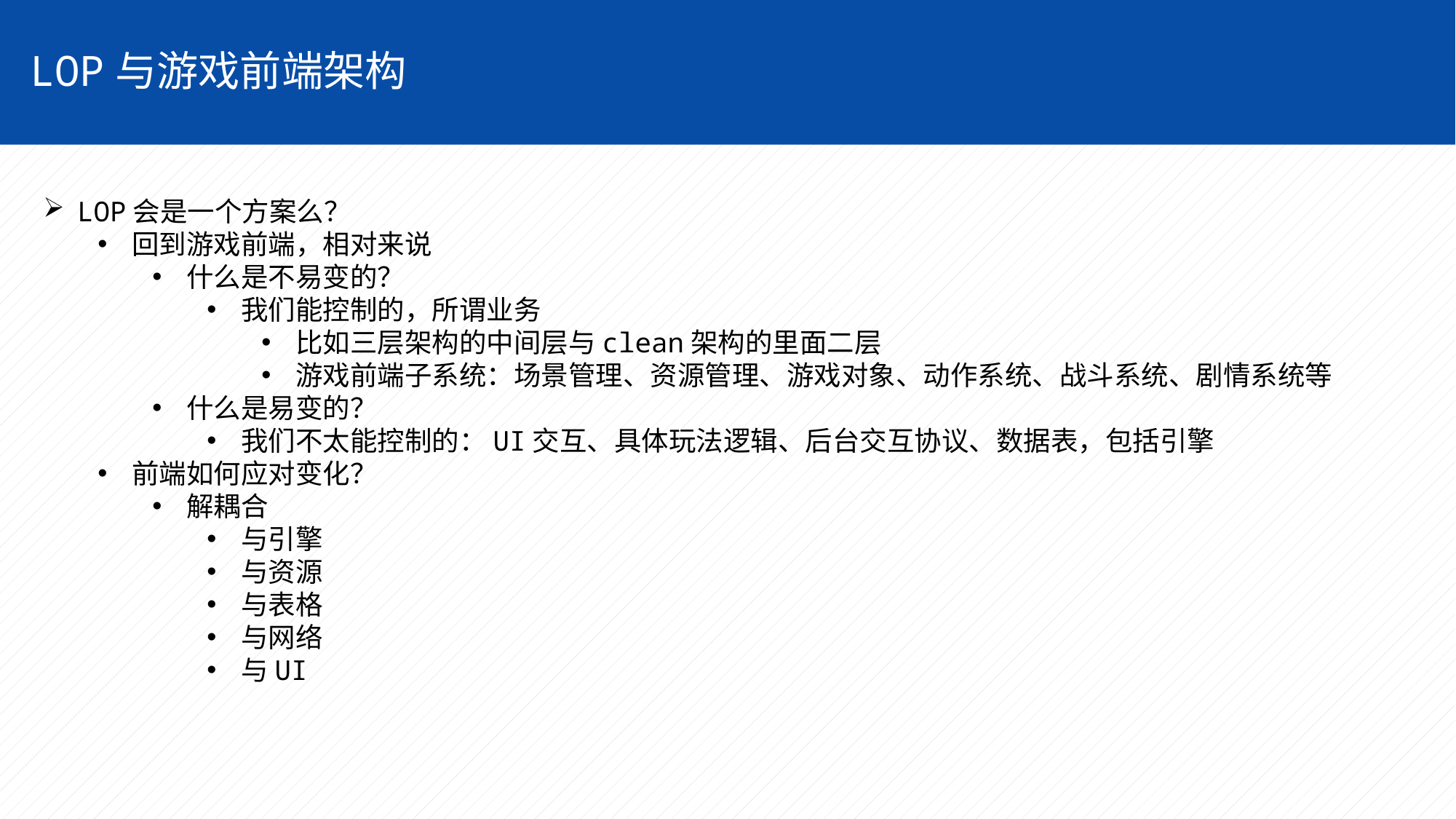

LOP与游戏前端架构
LOP会是一个方案么？
回到游戏前端，相对来说
什么是不易变的？
我们能控制的，所谓业务
比如三层架构的中间层与clean架构的里面二层
游戏前端子系统：场景管理、资源管理、游戏对象、动作系统、战斗系统、剧情系统等
什么是易变的？
我们不太能控制的：UI交互、具体玩法逻辑、后台交互协议、数据表，包括引擎
前端如何应对变化？
解耦合
与引擎
与资源
与表格
与网络
与UI